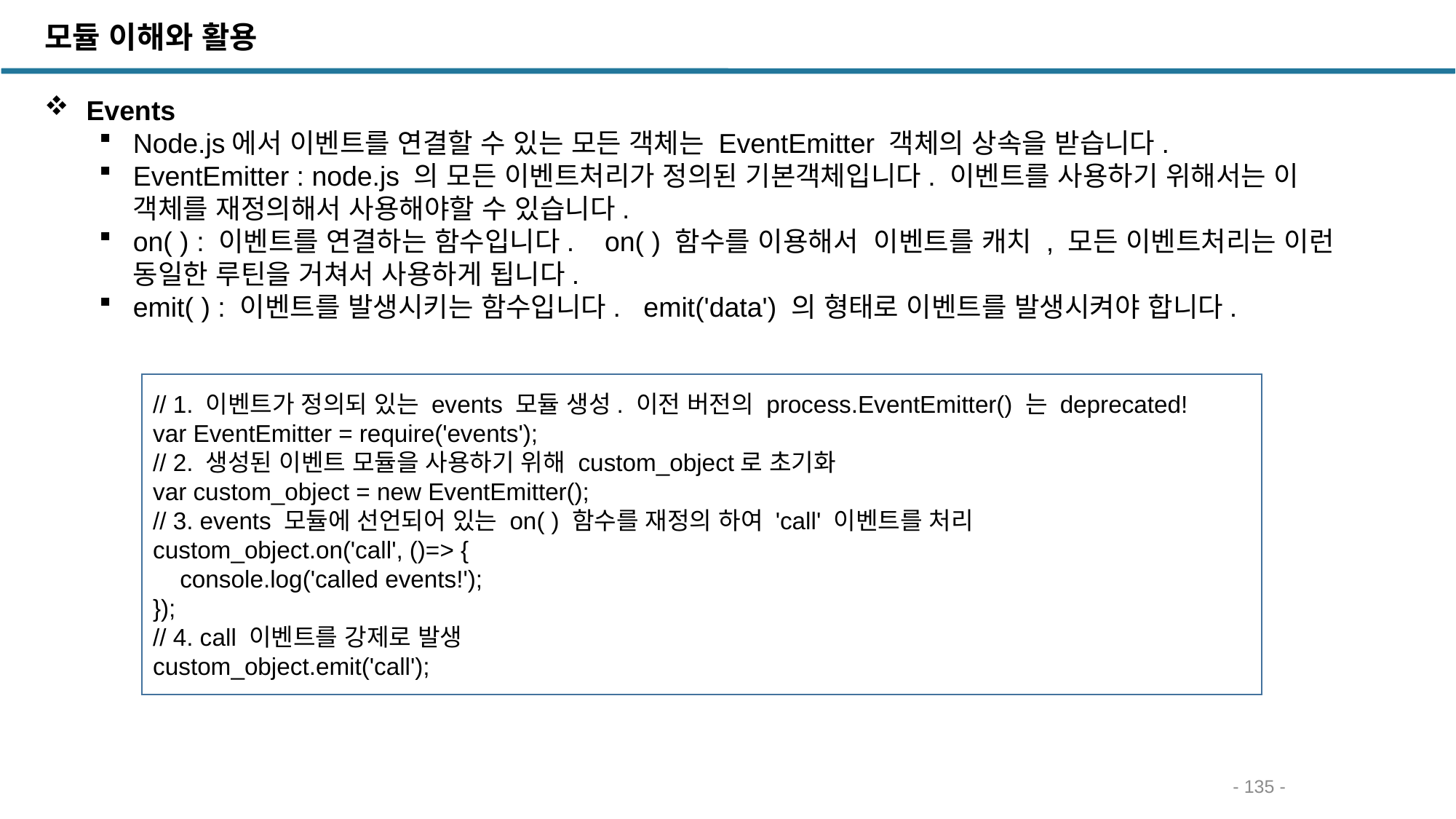

모듈 이해와 활용
 Events
Node.js에서 이벤트를 연결할 수 있는 모든 객체는 EventEmitter 객체의 상속을 받습니다.
EventEmitter : node.js 의 모든 이벤트처리가 정의된 기본객체입니다. 이벤트를 사용하기 위해서는 이 객체를 재정의해서 사용해야할 수 있습니다.
on( ) : 이벤트를 연결하는 함수입니다.    on( ) 함수를 이용해서  이벤트를 캐치 , 모든 이벤트처리는 이런 동일한 루틴을 거쳐서 사용하게 됩니다.
emit( ) : 이벤트를 발생시키는 함수입니다.   emit('data') 의 형태로 이벤트를 발생시켜야 합니다.
// 1. 이벤트가 정의되 있는 events 모듈 생성. 이전 버전의 process.EventEmitter() 는 deprecated!
var EventEmitter = require('events');
// 2. 생성된 이벤트 모듈을 사용하기 위해 custom_object로 초기화
var custom_object = new EventEmitter();
// 3. events 모듈에 선언되어 있는 on( ) 함수를 재정의 하여 'call' 이벤트를 처리
custom_object.on('call', ()=> {
    console.log('called events!');
});
// 4. call 이벤트를 강제로 발생
custom_object.emit('call');
- 135 -